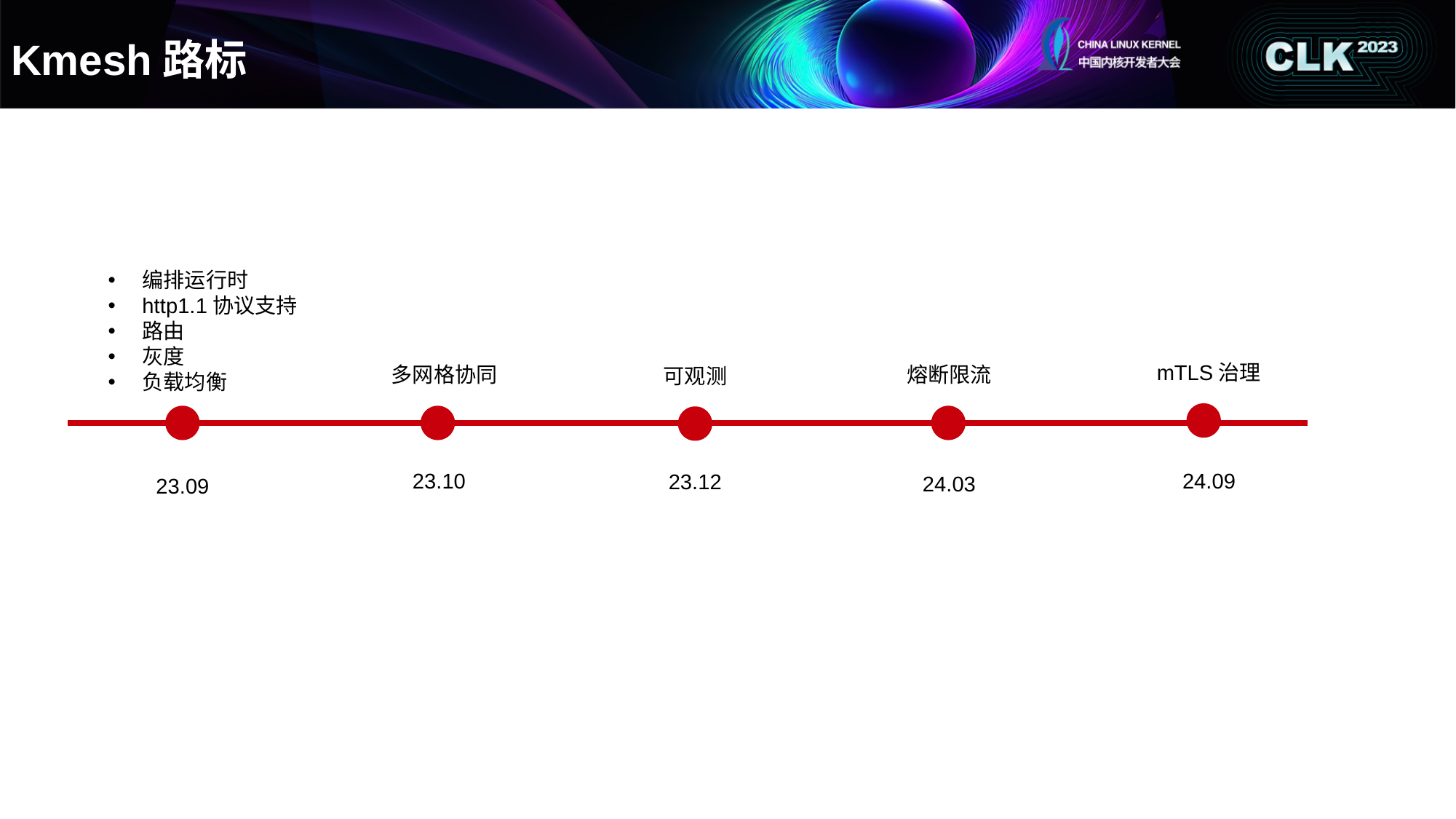

# Kmesh路标
编排运行时
http1.1协议支持
路由
灰度
负载均衡
mTLS治理
熔断限流
多网格协同
可观测

23.10
24.09
23.12
24.03
23.09